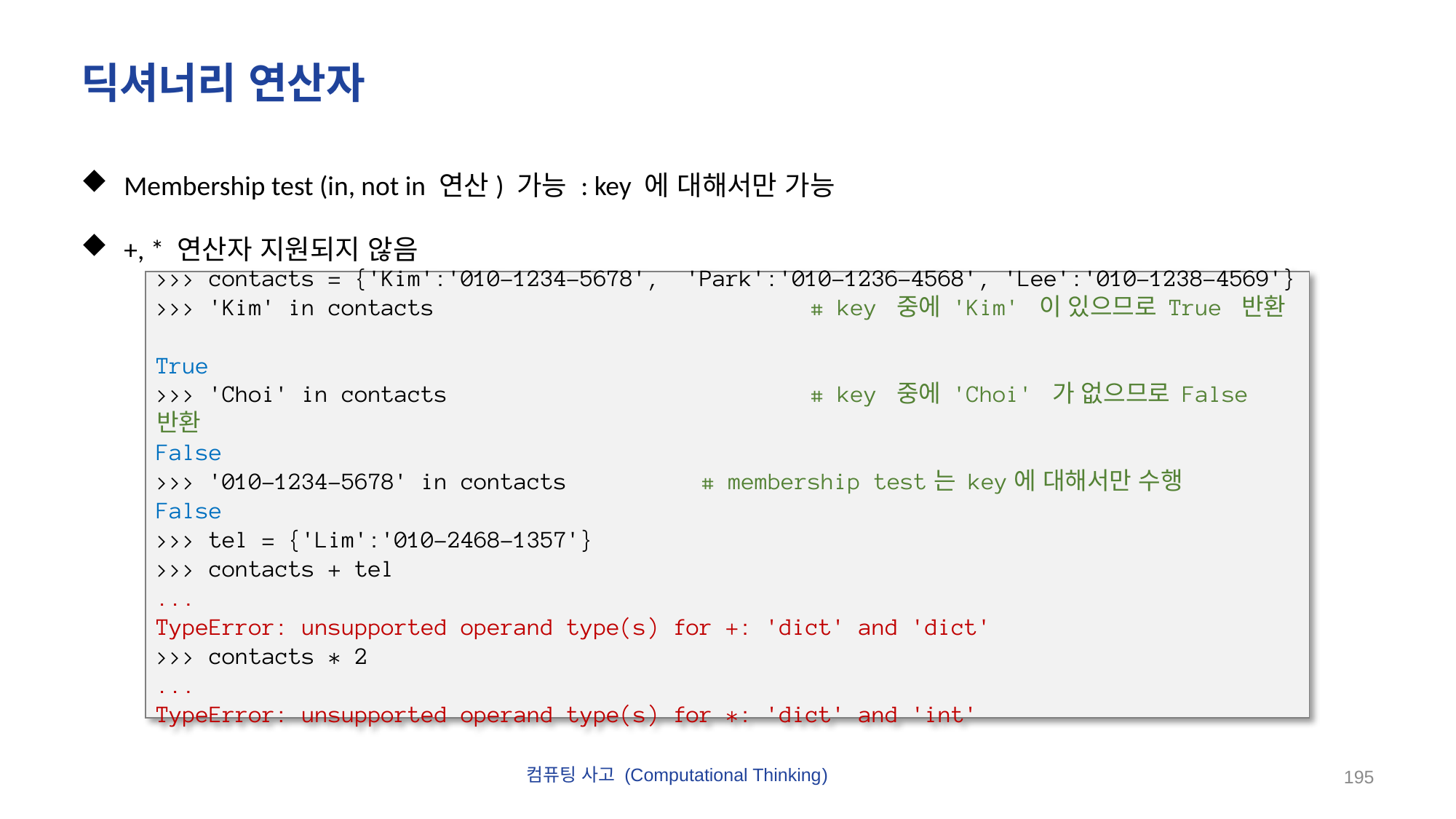

# 딕셔너리 연산자
Membership test (in, not in 연산) 가능 : key 에 대해서만 가능
+, * 연산자 지원되지 않음

>>> contacts = {'Kim':'010-1234-5678',  'Park':'010-1236-4568', 'Lee':'010-1238-4569'}
>>> 'Kim' in contacts				# key 중에 'Kim' 이 있으므로 True 반환
True
>>> 'Choi' in contacts				# key 중에 'Choi' 가 없으므로 False 반환
False
>>> '010-1234-5678' in contacts		# membership test는 key에 대해서만 수행
False
>>> tel = {'Lim':'010-2468-1357'}
>>> contacts + tel
...
TypeError: unsupported operand type(s) for +: 'dict' and 'dict'
>>> contacts * 2
...
TypeError: unsupported operand type(s) for *: 'dict' and 'int'